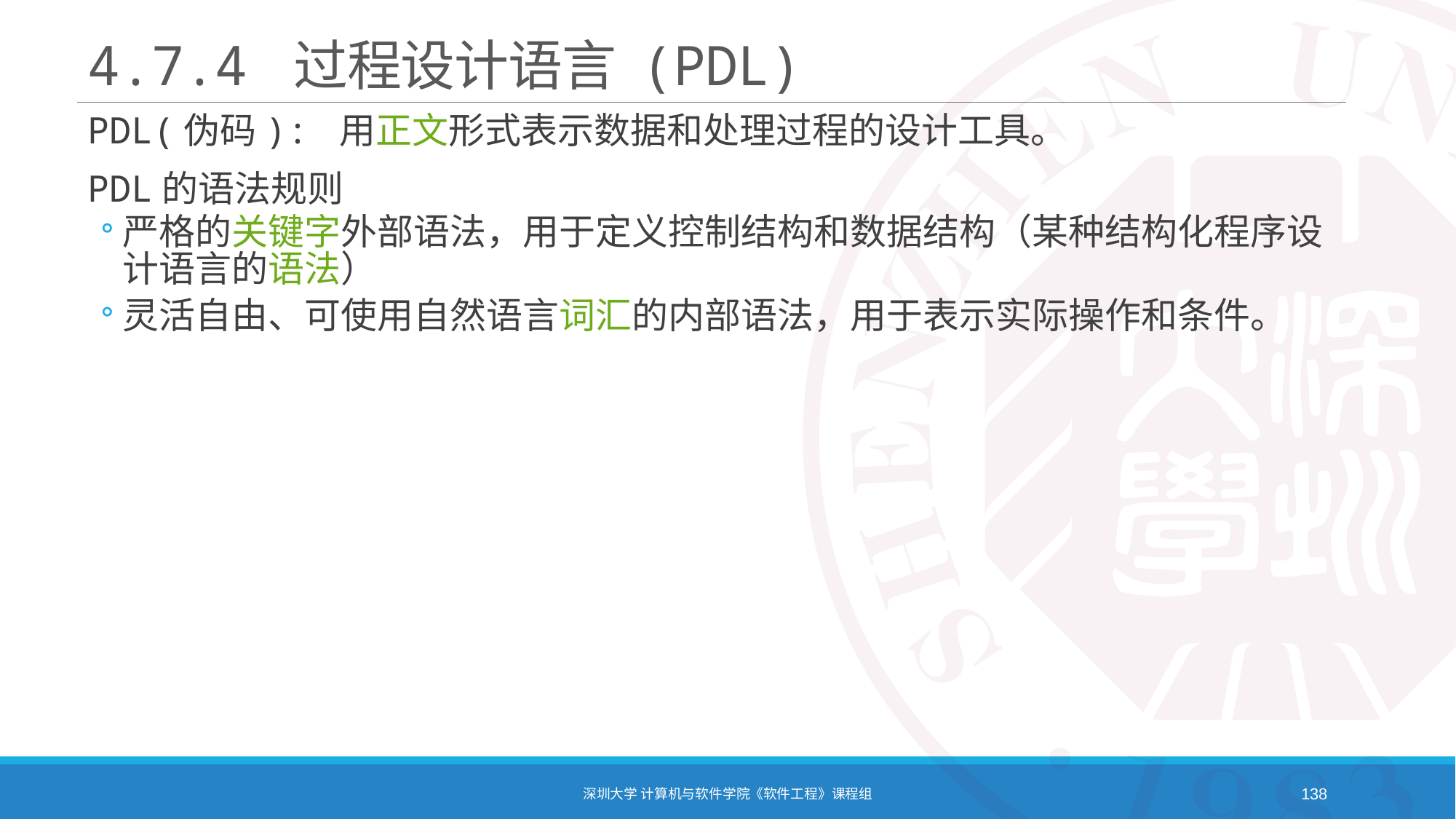

# 4.7.4 过程设计语言 (PDL)
PDL(伪码): 用正文形式表示数据和处理过程的设计工具。
PDL的语法规则
严格的关键字外部语法，用于定义控制结构和数据结构（某种结构化程序设计语言的语法）
灵活自由、可使用自然语言词汇的内部语法，用于表示实际操作和条件。
深圳大学 计算机与软件学院《软件工程》课程组
138